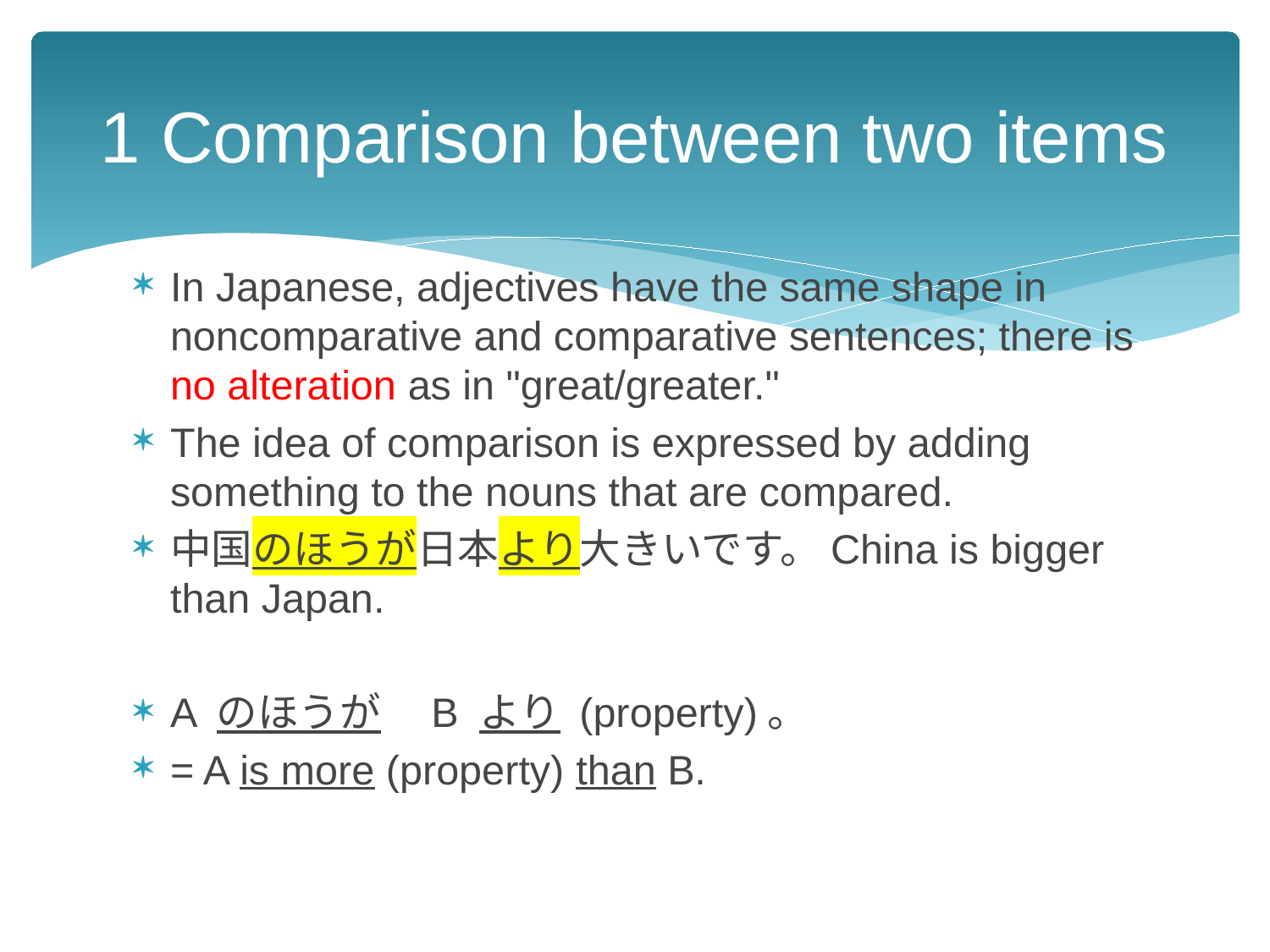

# 1 Comparison between two items
In Japanese, adjectives have the same shape in noncomparative and comparative sentences; there is no alteration as in "great/greater."
The idea of comparison is expressed by adding something to the nouns that are compared.
中国のほうが日本より大きいです。China is bigger than Japan.

A のほうが　B より (property)。
= A is more (property) than B.